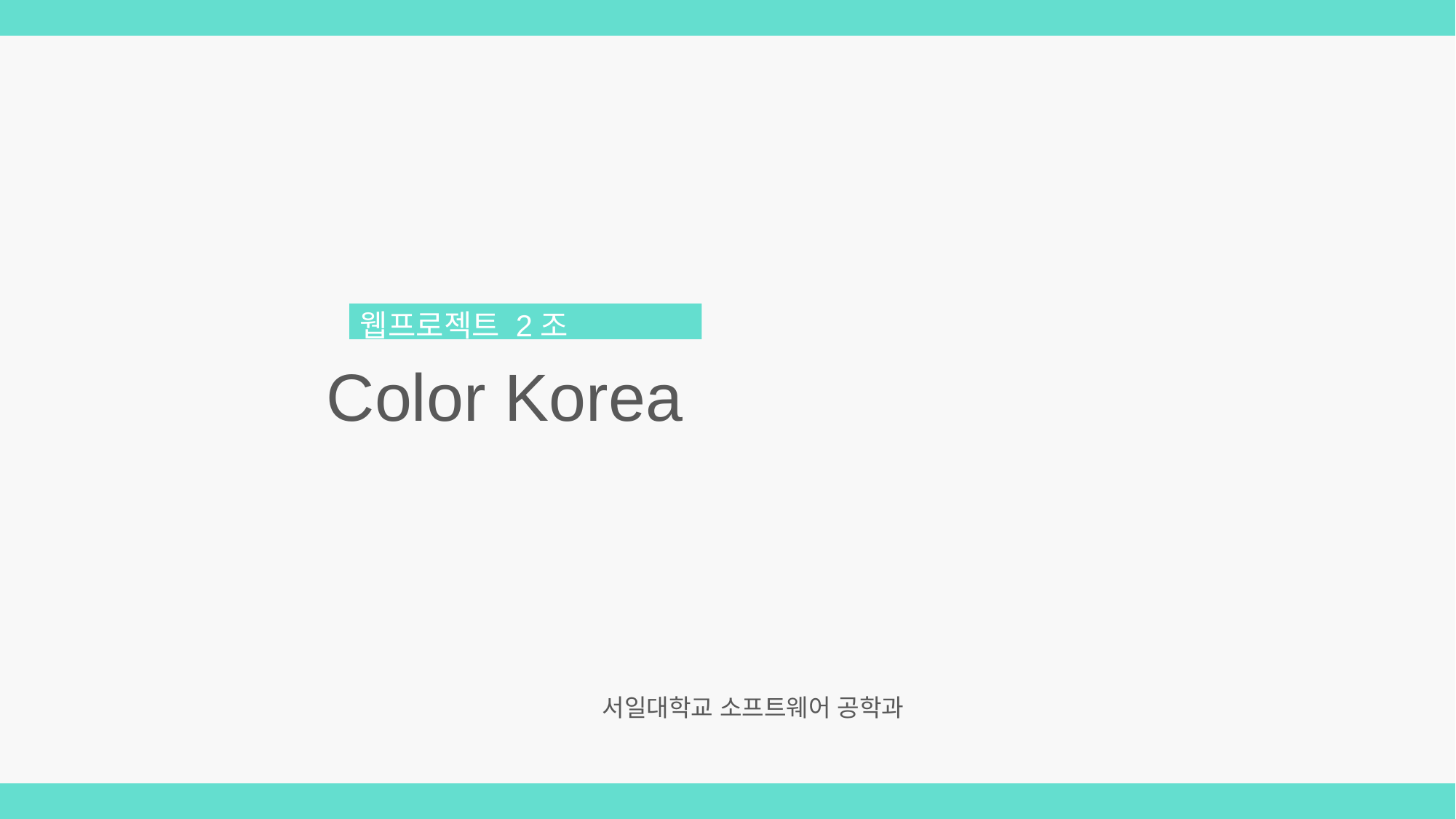

웹프로젝트 2조

Color Korea
서일대학교 소프트웨어 공학과